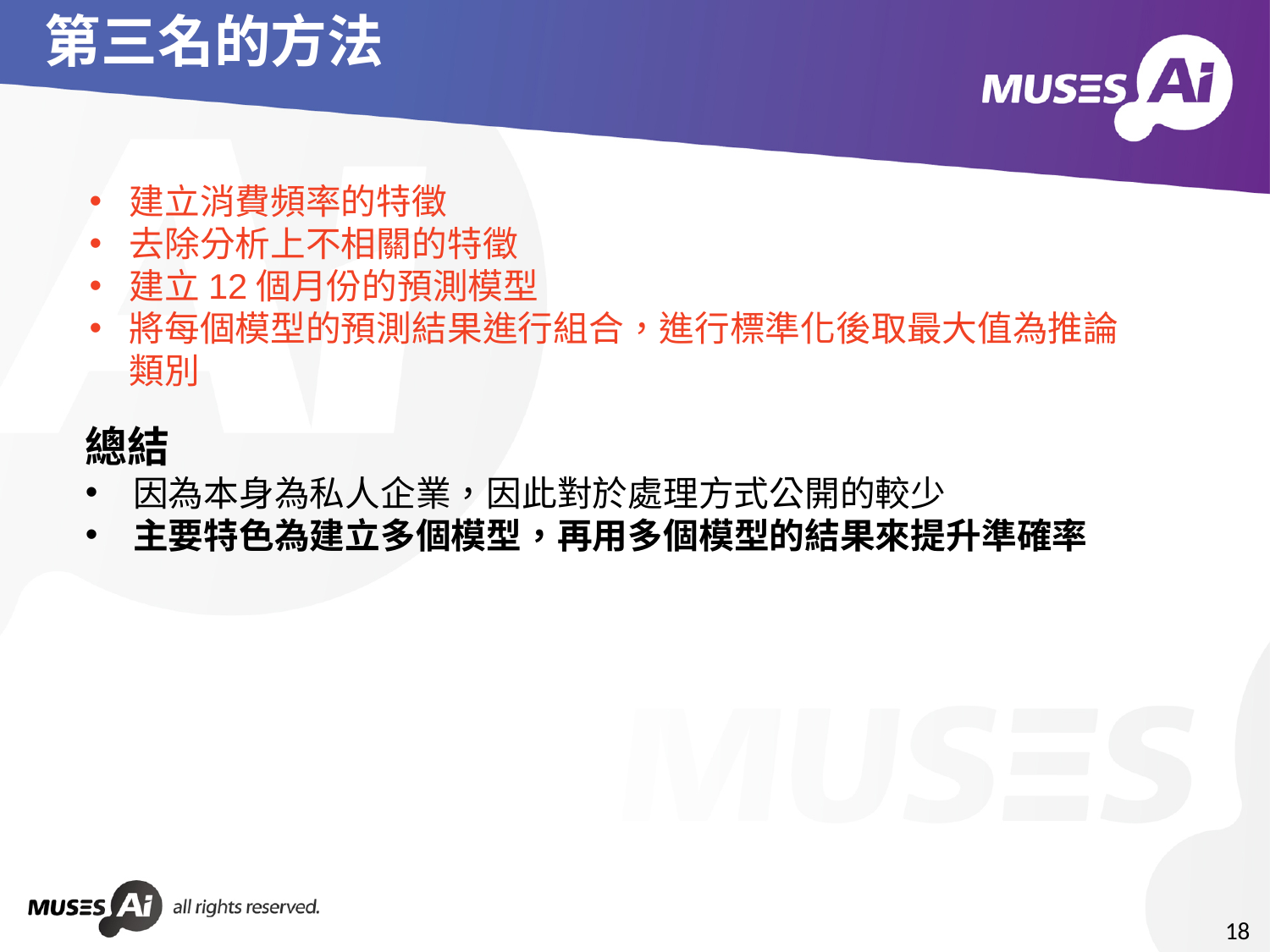

# 第三名的方法
建立消費頻率的特徵
去除分析上不相關的特徵
建立12個月份的預測模型
將每個模型的預測結果進行組合，進行標準化後取最大值為推論類別
總結
因為本身為私人企業，因此對於處理方式公開的較少
主要特色為建立多個模型，再用多個模型的結果來提升準確率
18